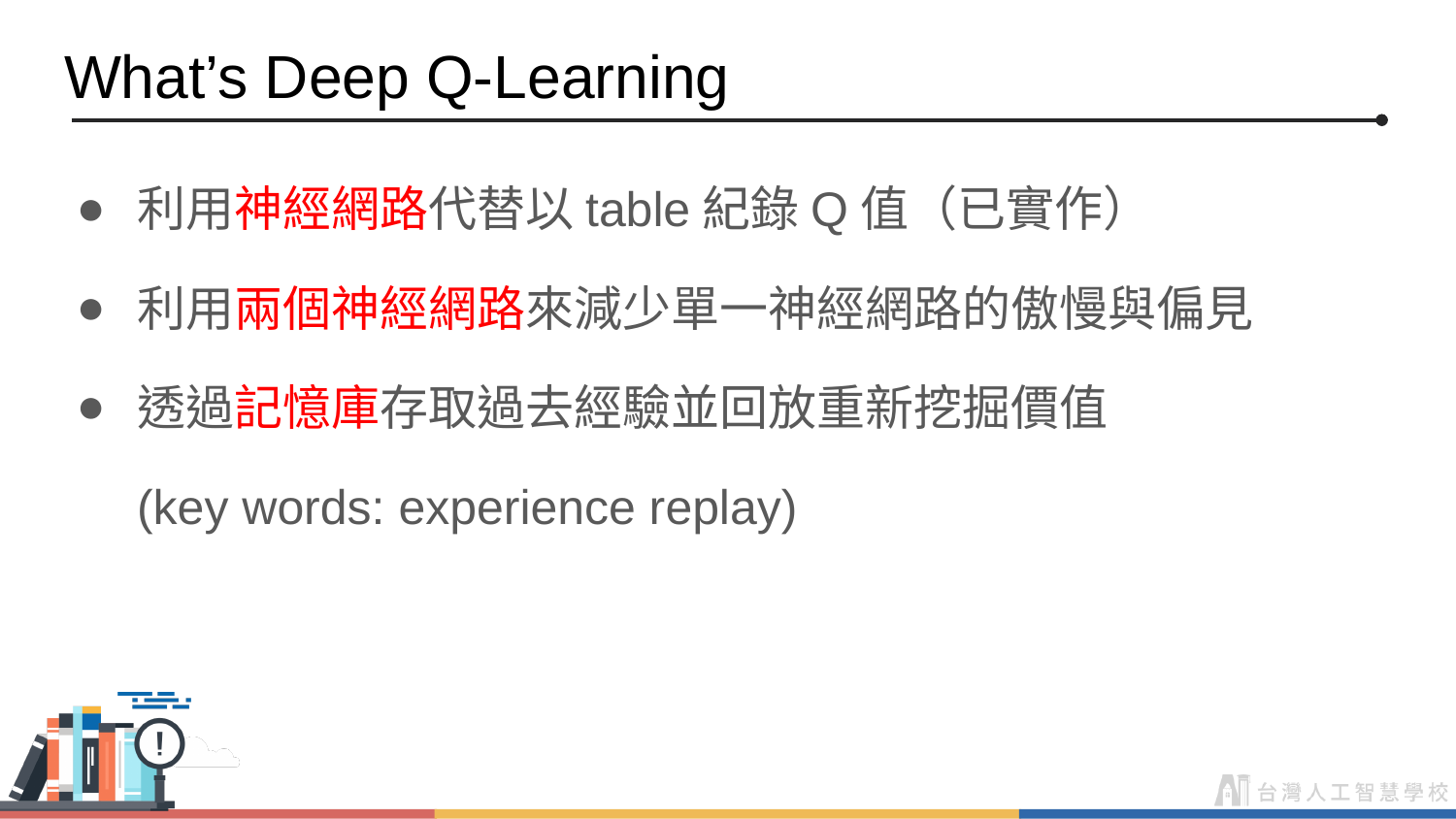

What’s Deep Q-Learning
利用神經網路代替以table紀錄Q值（已實作）
利用兩個神經網路來減少單一神經網路的傲慢與偏見
透過記憶庫存取過去經驗並回放重新挖掘價值
(key words: experience replay)